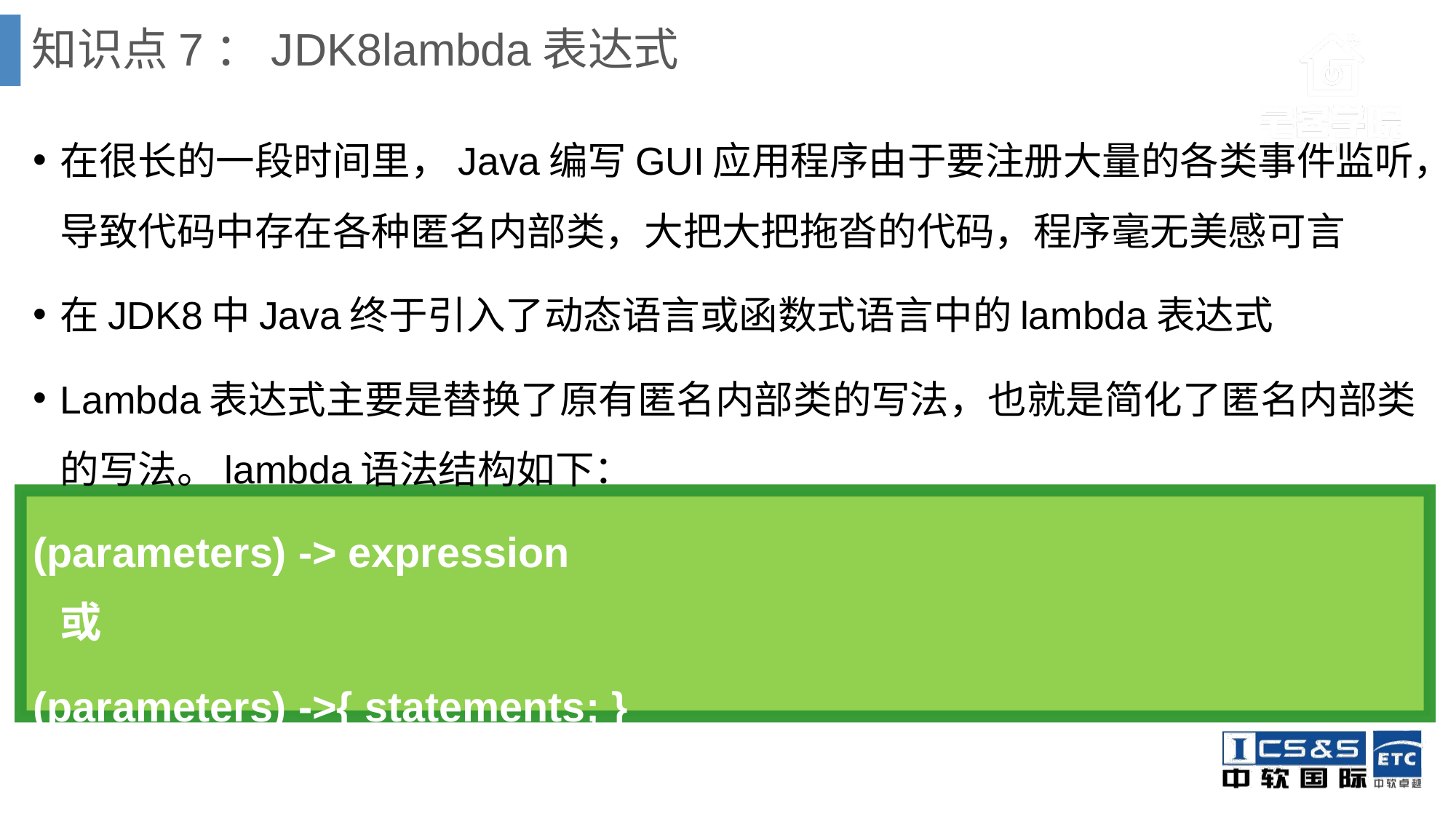

# 知识点7：JDK8lambda表达式
在很长的一段时间里，Java编写GUI应用程序由于要注册大量的各类事件监听，导致代码中存在各种匿名内部类，大把大把拖沓的代码，程序毫无美感可言
在JDK8中Java终于引入了动态语言或函数式语言中的lambda表达式
Lambda表达式主要是替换了原有匿名内部类的写法，也就是简化了匿名内部类的写法。lambda语法结构如下：
(parameters) -> expression
或
(parameters) ->{ statements; }